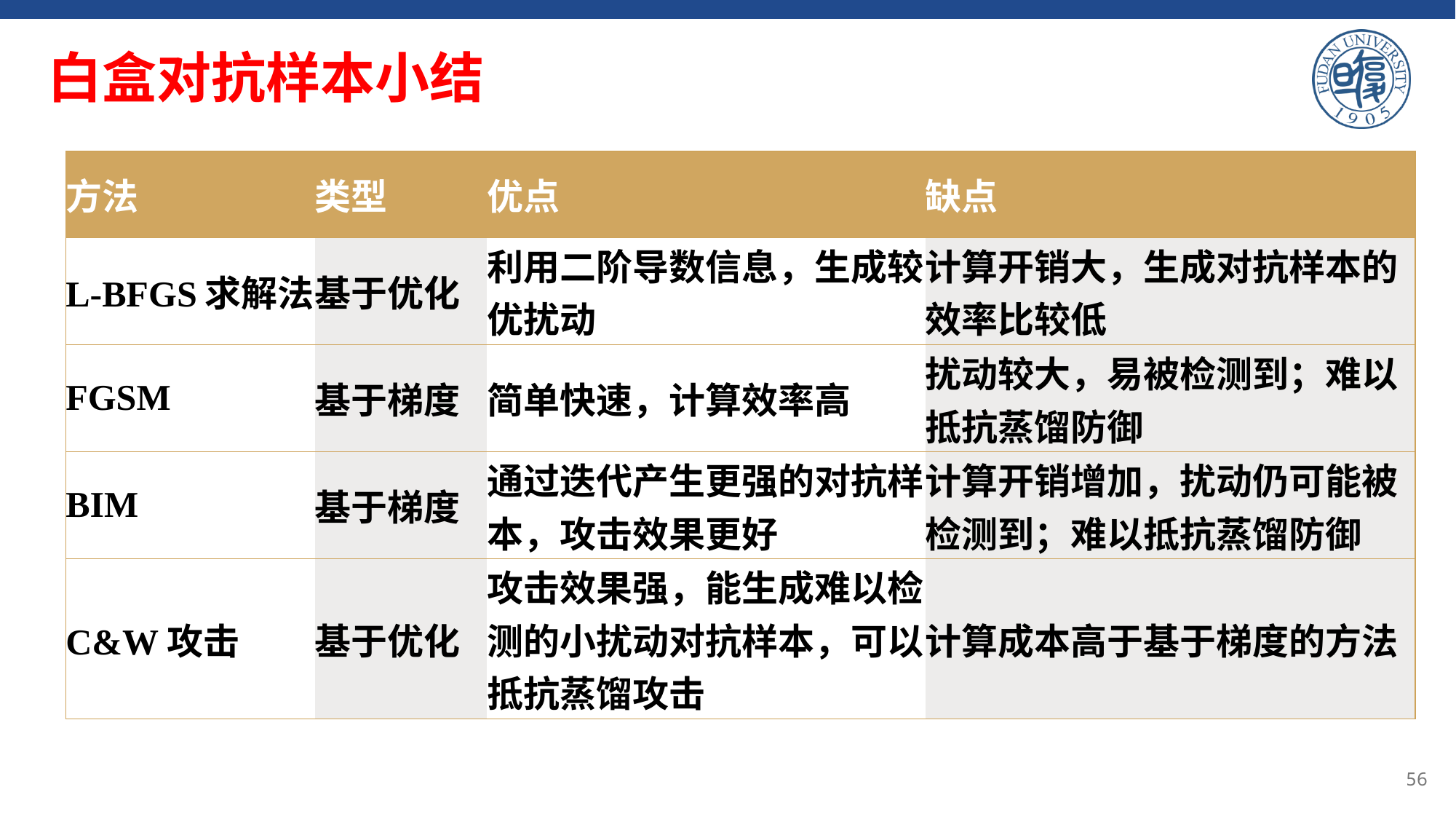

# 白盒对抗样本小结
| 方法 | 类型 | 优点 | 缺点 |
| --- | --- | --- | --- |
| L-BFGS求解法 | 基于优化 | 利用二阶导数信息，生成较优扰动 | 计算开销大，生成对抗样本的效率比较低 |
| FGSM | 基于梯度 | 简单快速，计算效率高 | 扰动较大，易被检测到；难以抵抗蒸馏防御 |
| BIM | 基于梯度 | 通过迭代产生更强的对抗样本，攻击效果更好 | 计算开销增加，扰动仍可能被检测到；难以抵抗蒸馏防御 |
| C&W攻击 | 基于优化 | 攻击效果强，能生成难以检测的小扰动对抗样本，可以抵抗蒸馏攻击 | 计算成本高于基于梯度的方法 |